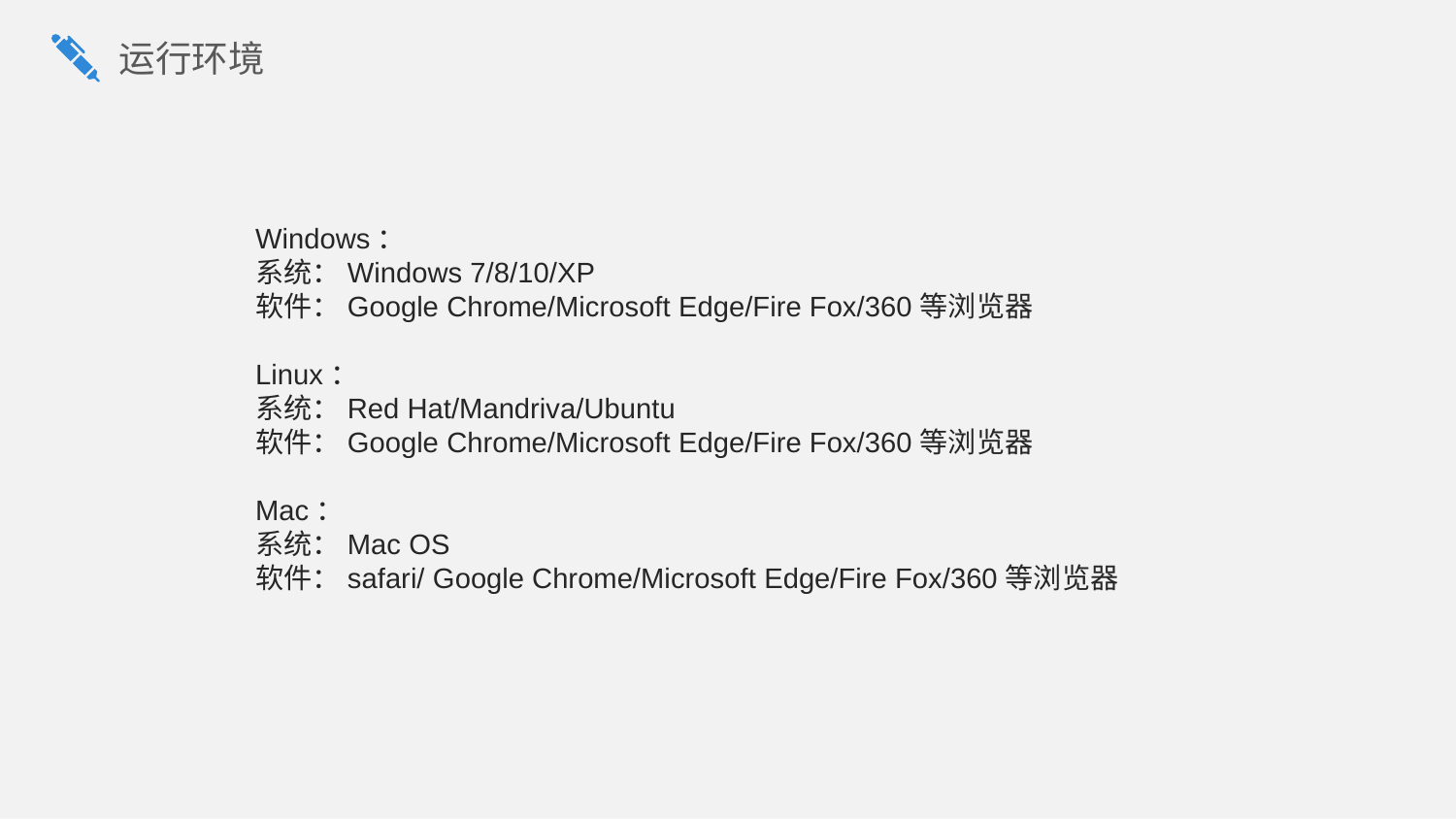

运行环境
Windows：
系统：Windows 7/8/10/XP
软件：Google Chrome/Microsoft Edge/Fire Fox/360等浏览器

Linux：
系统：Red Hat/Mandriva/Ubuntu
软件：Google Chrome/Microsoft Edge/Fire Fox/360等浏览器

Mac：
系统：Mac OS
软件：safari/ Google Chrome/Microsoft Edge/Fire Fox/360等浏览器